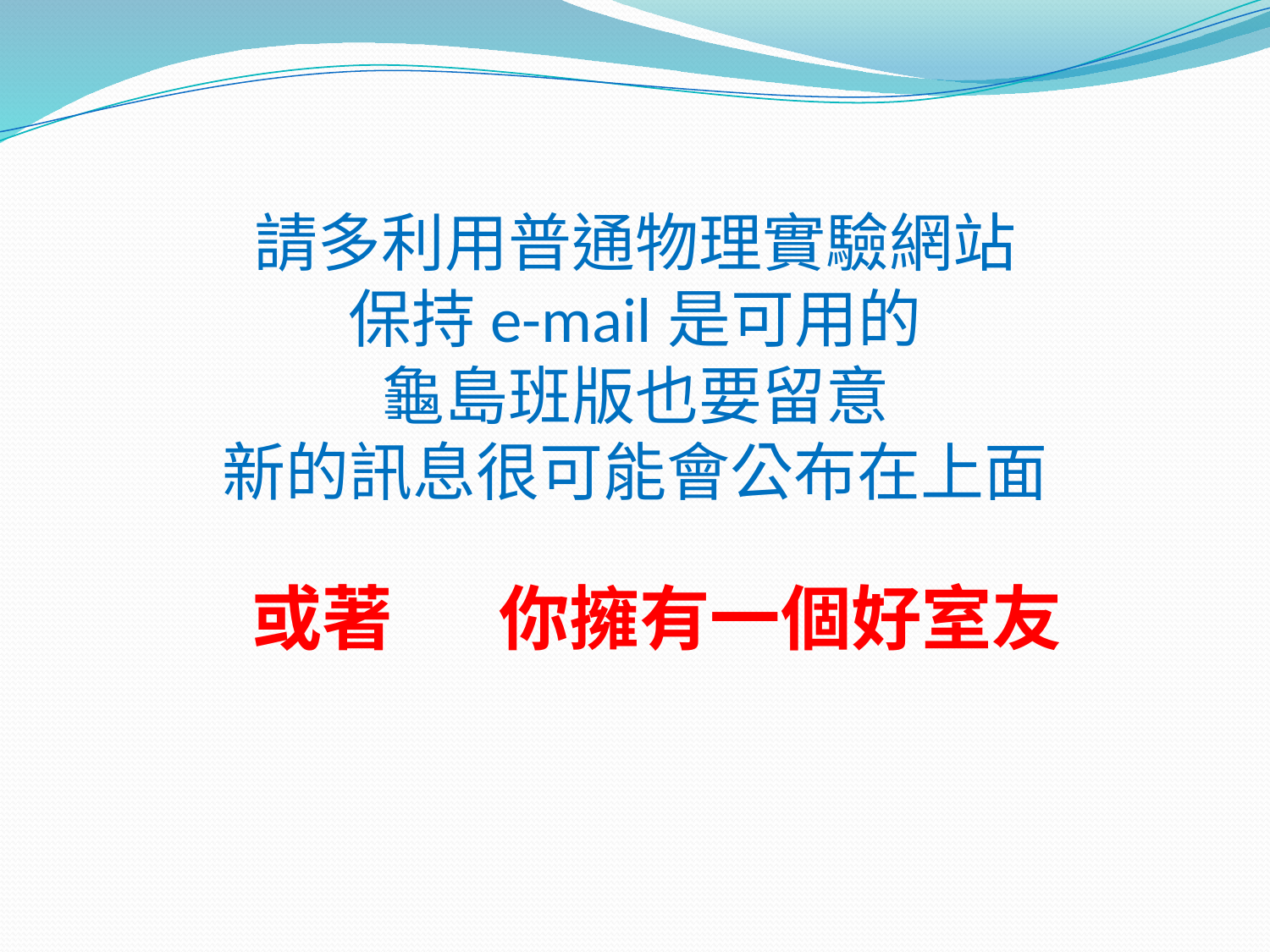

請多利用普通物理實驗網站
保持e-mail是可用的
龜島班版也要留意
新的訊息很可能會公布在上面

或著   你擁有一個好室友